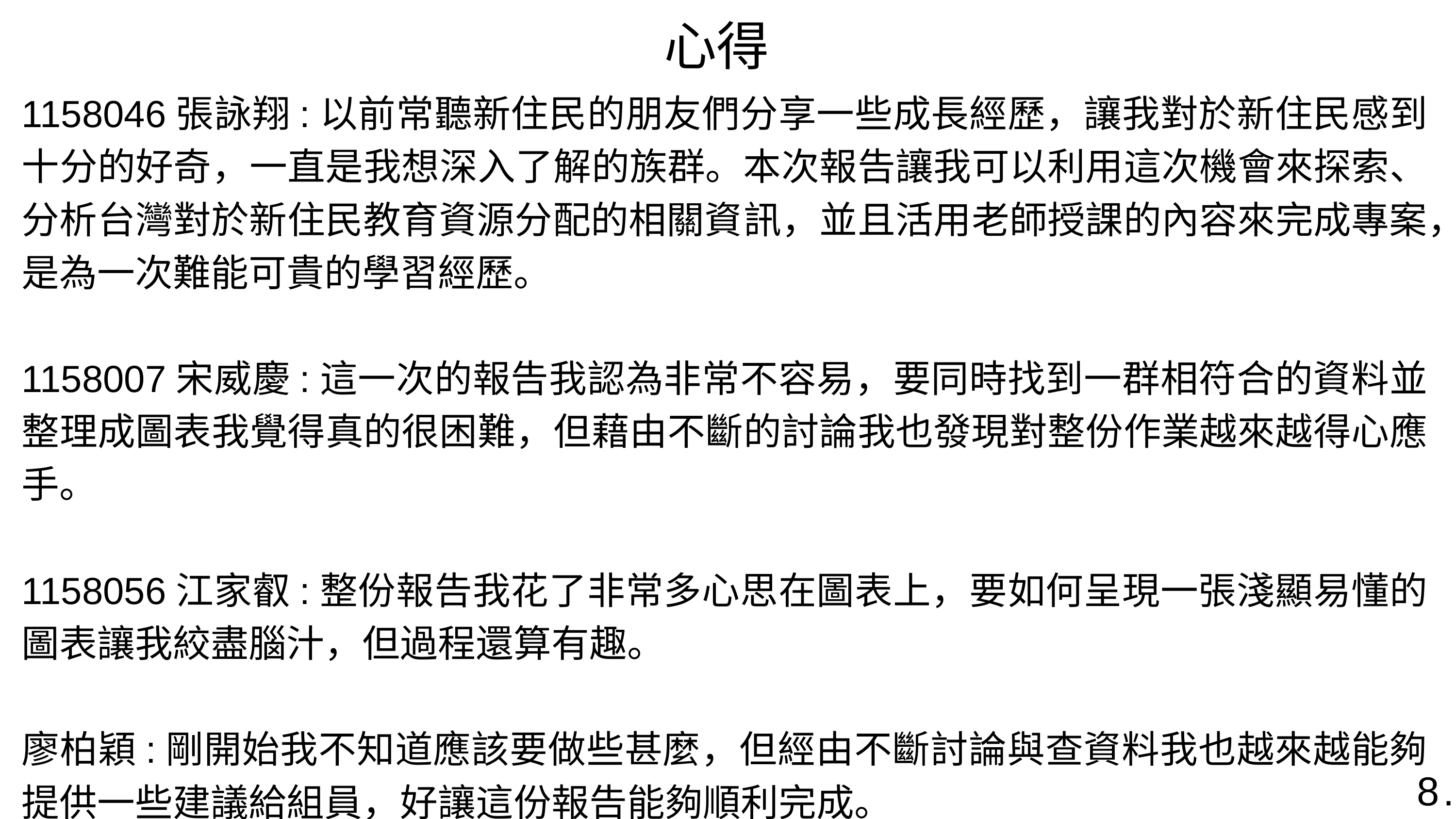

心得
1158046張詠翔:以前常聽新住民的朋友們分享一些成長經歷，讓我對於新住民感到十分的好奇，一直是我想深入了解的族群。本次報告讓我可以利用這次機會來探索、分析台灣對於新住民教育資源分配的相關資訊，並且活用老師授課的內容來完成專案，是為一次難能可貴的學習經歷。

1158007宋威慶:這一次的報告我認為非常不容易，要同時找到一群相符合的資料並整理成圖表我覺得真的很困難，但藉由不斷的討論我也發現對整份作業越來越得心應手。

1158056江家叡:整份報告我花了非常多心思在圖表上，要如何呈現一張淺顯易懂的圖表讓我絞盡腦汁，但過程還算有趣。

廖柏穎:剛開始我不知道應該要做些甚麼，但經由不斷討論與查資料我也越來越能夠提供一些建議給組員，好讓這份報告能夠順利完成。
8.